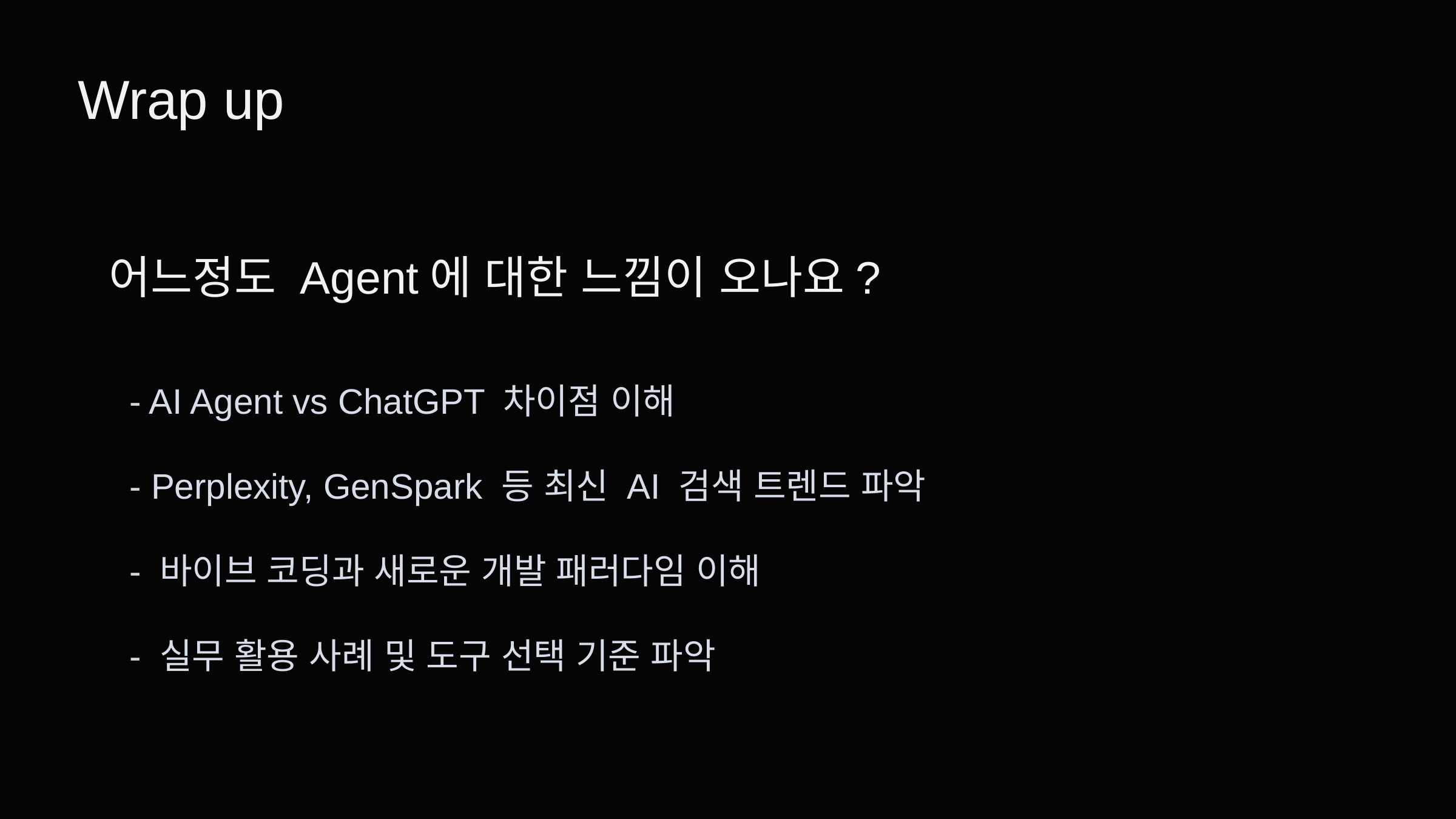

Wrap up
어느정도 Agent에 대한 느낌이 오나요?
- AI Agent vs ChatGPT 차이점 이해
- Perplexity, GenSpark 등 최신 AI 검색 트렌드 파악
- 바이브 코딩과 새로운 개발 패러다임 이해
- 실무 활용 사례 및 도구 선택 기준 파악